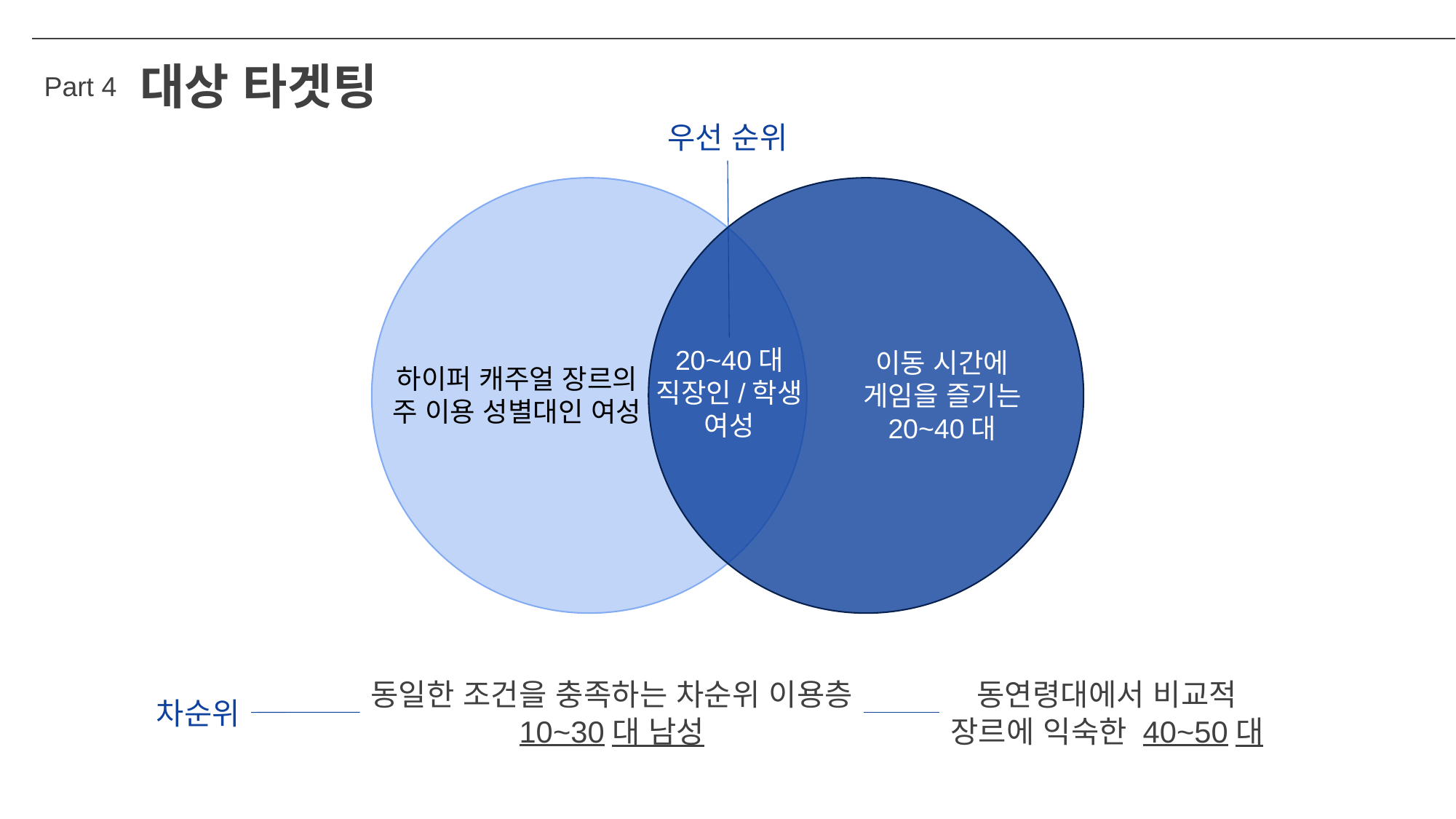

대상 타겟팅
Part 4
우선 순위

하이퍼 캐주얼 장르의
주 이용 성별대인 여성

20~40대
직장인/학생
여성
이동 시간에
게임을 즐기는
20~40대
동일한 조건을 충족하는 차순위 이용층
10~30대 남성
동연령대에서 비교적
장르에 익숙한 40~50대
차순위